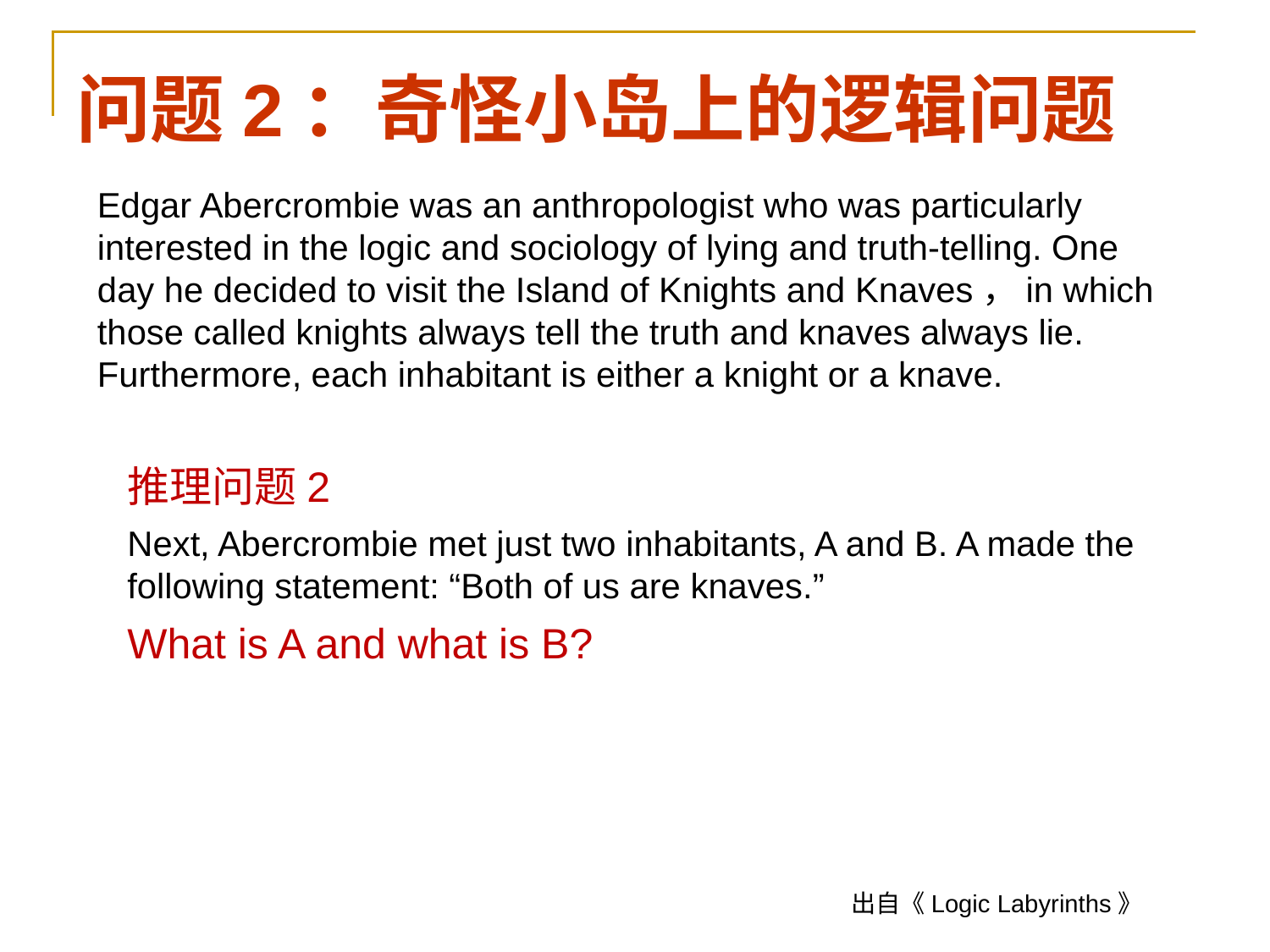

# 问题2：奇怪小岛上的逻辑问题
Edgar Abercrombie was an anthropologist who was particularly interested in the logic and sociology of lying and truth-telling. One day he decided to visit the Island of Knights and Knaves，in which those called knights always tell the truth and knaves always lie. Furthermore, each inhabitant is either a knight or a knave.
推理问题2
Next, Abercrombie met just two inhabitants, A and B. A made the following statement: “Both of us are knaves.”
What is A and what is B?
出自《Logic Labyrinths》